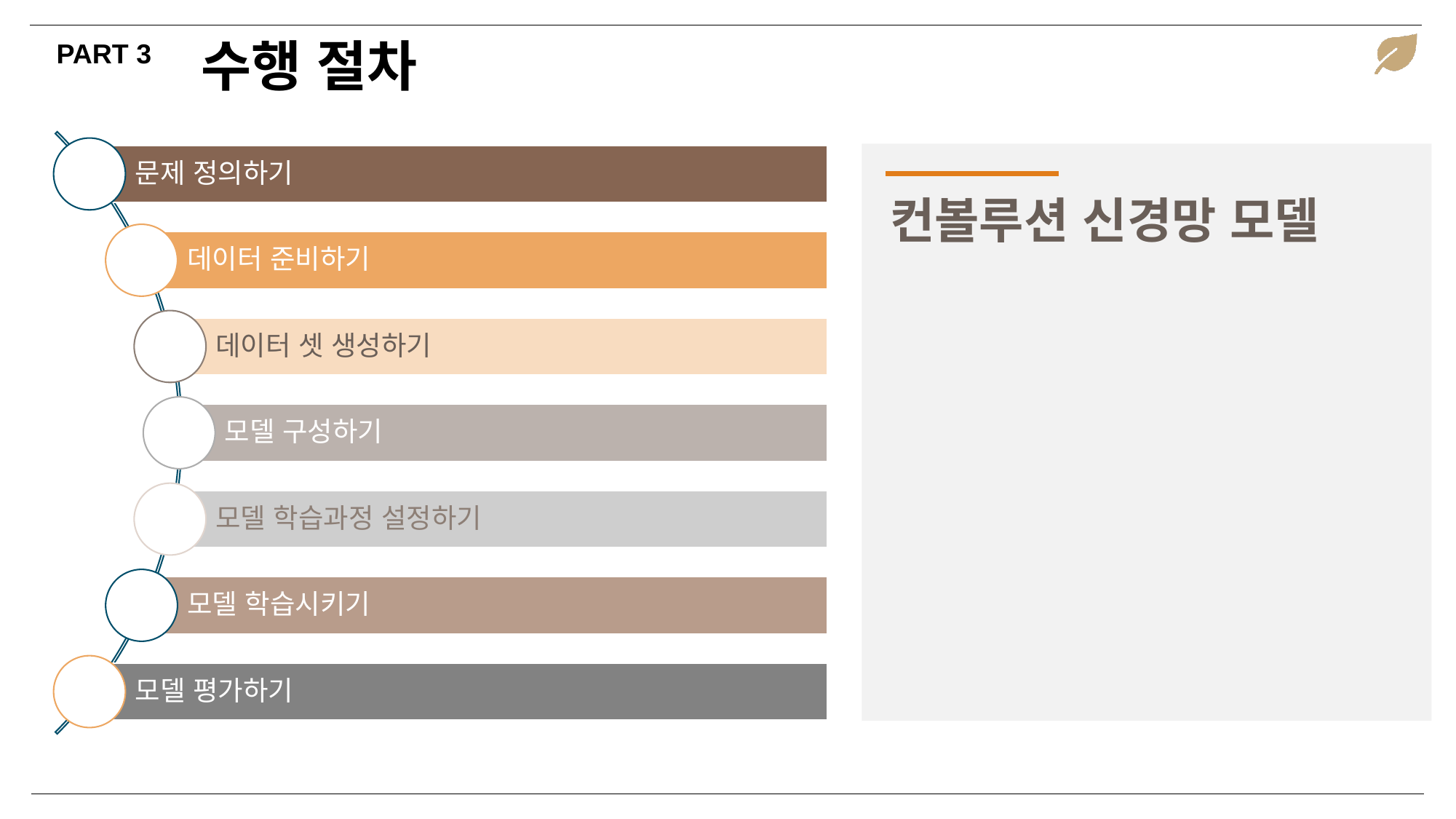

수행 절차
PART 3
문제 정의하기
데이터 준비하기
데이터 셋 생성하기
모델 구성하기
모델 학습과정 설정하기
모델 학습시키기
모델 평가하기

컨볼루션 신경망 모델